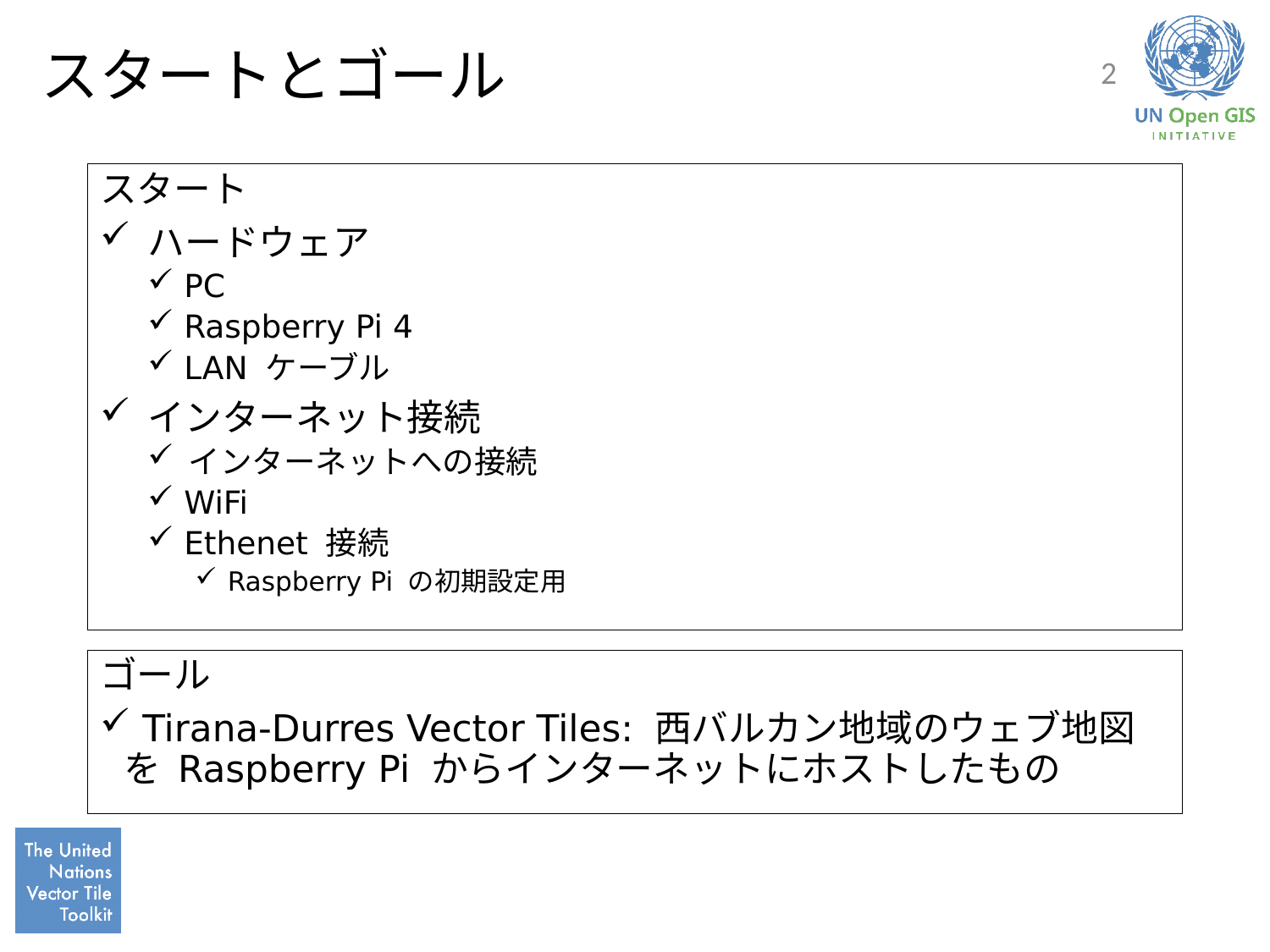

# スタートとゴール
2
スタート
 ハードウェア
 PC
 Raspberry Pi 4
 LAN ケーブル
 インターネット接続
 インターネットへの接続
 WiFi
 Ethenet 接続
 Raspberry Pi の初期設定用

ゴール
 Tirana-Durres Vector Tiles: 西バルカン地域のウェブ地図を Raspberry Pi からインターネットにホストしたもの